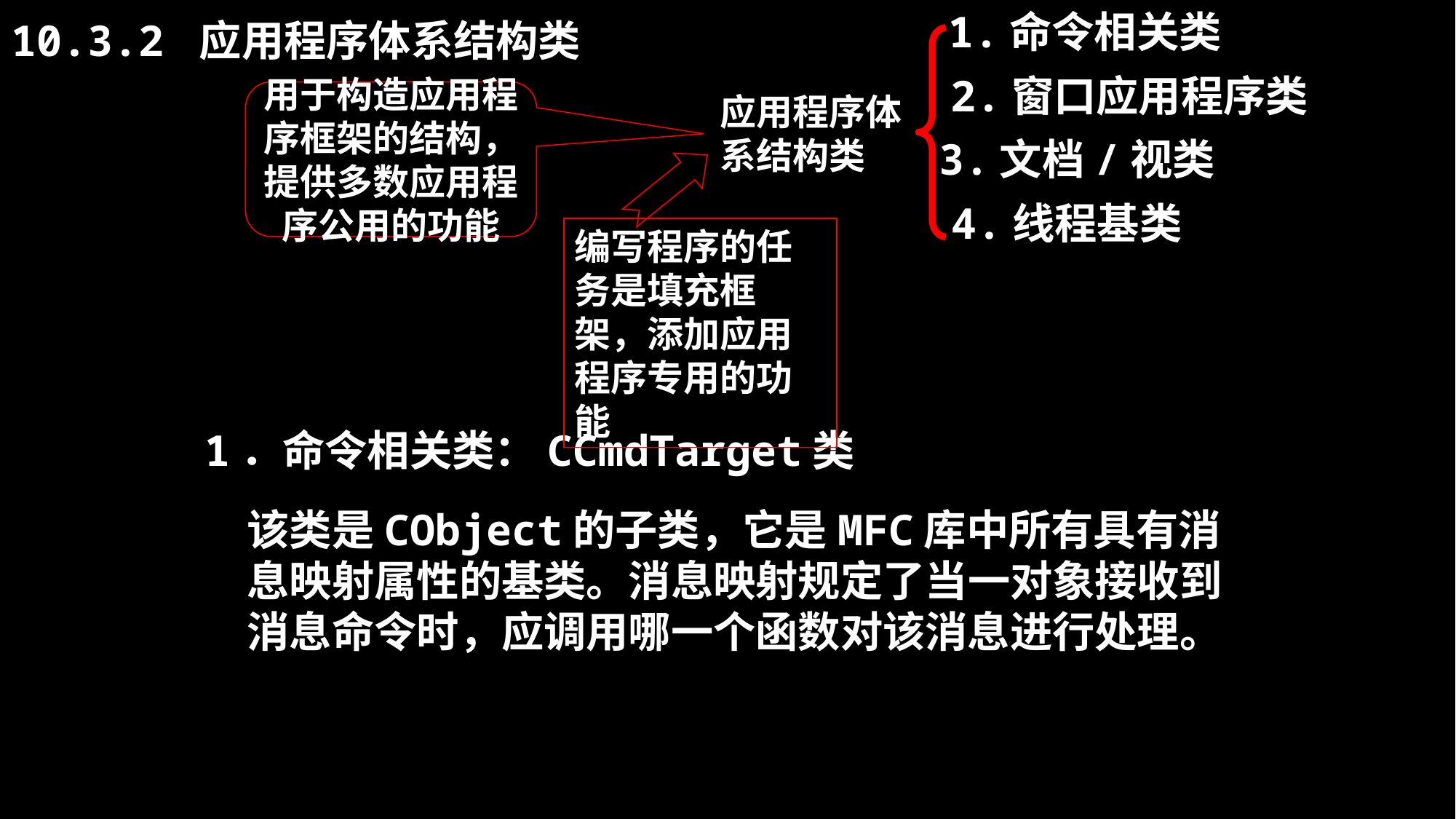

10.3.2 应用程序体系结构类
1.命令相关类
2.窗口应用程序类
3.文档/视类
4.线程基类

用于构造应用程
序框架的结构，
提供多数应用程
序公用的功能

编写程序的任务是填充框架，添加应用程序专用的功能
应用程序体系结构类
1．命令相关类：CCmdTarget类
该类是CObject的子类，它是MFC库中所有具有消息映射属性的基类。消息映射规定了当一对象接收到消息命令时，应调用哪一个函数对该消息进行处理。
26